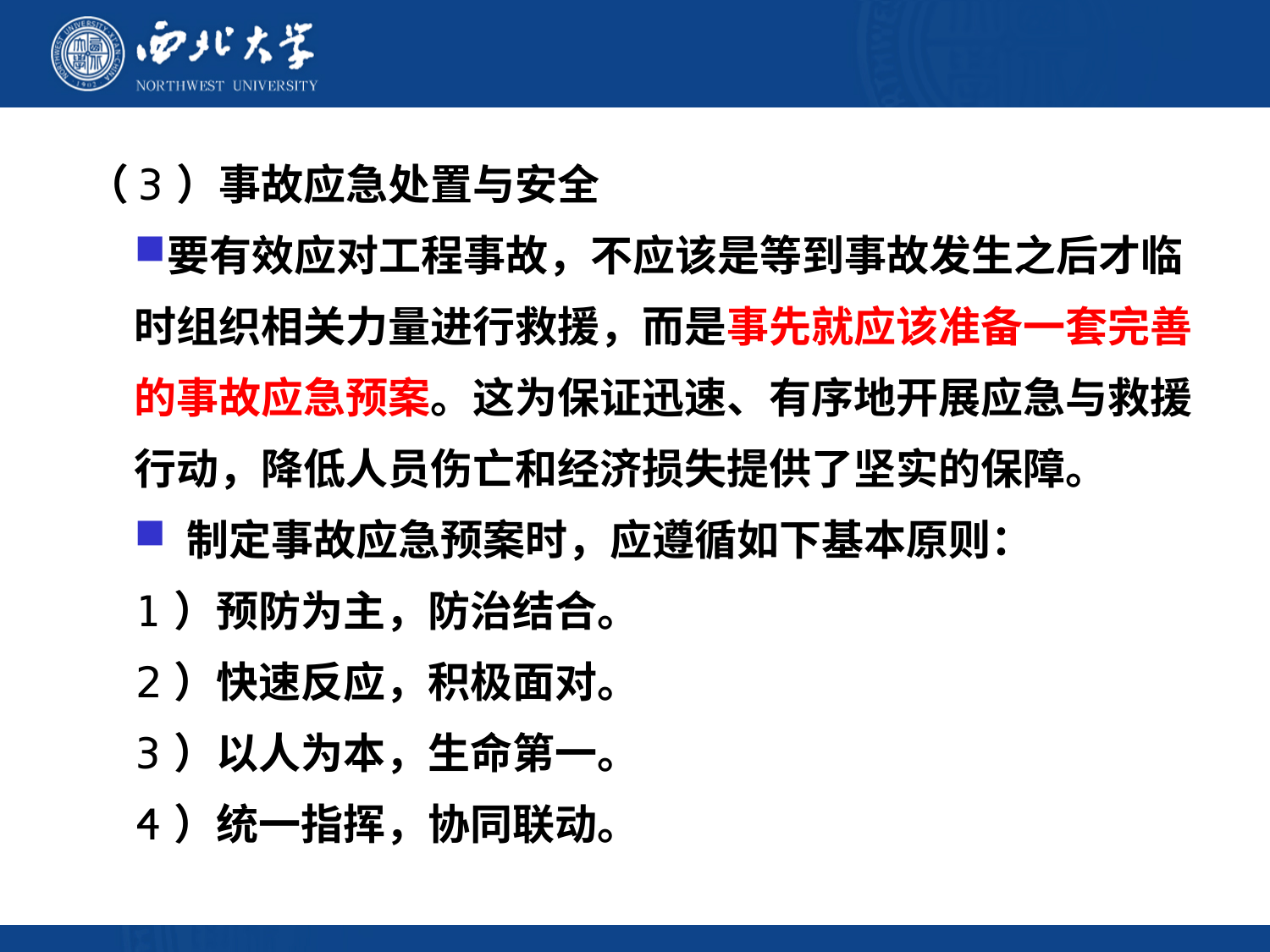

（3）事故应急处置与安全
要有效应对工程事故，不应该是等到事故发生之后才临时组织相关力量进行救援，而是事先就应该准备一套完善的事故应急预案。这为保证迅速、有序地开展应急与救援行动，降低人员伤亡和经济损失提供了坚实的保障。
 制定事故应急预案时，应遵循如下基本原则：
    1）预防为主，防治结合。
    2）快速反应，积极面对。
    3）以人为本，生命第一。
    4）统一指挥，协同联动。